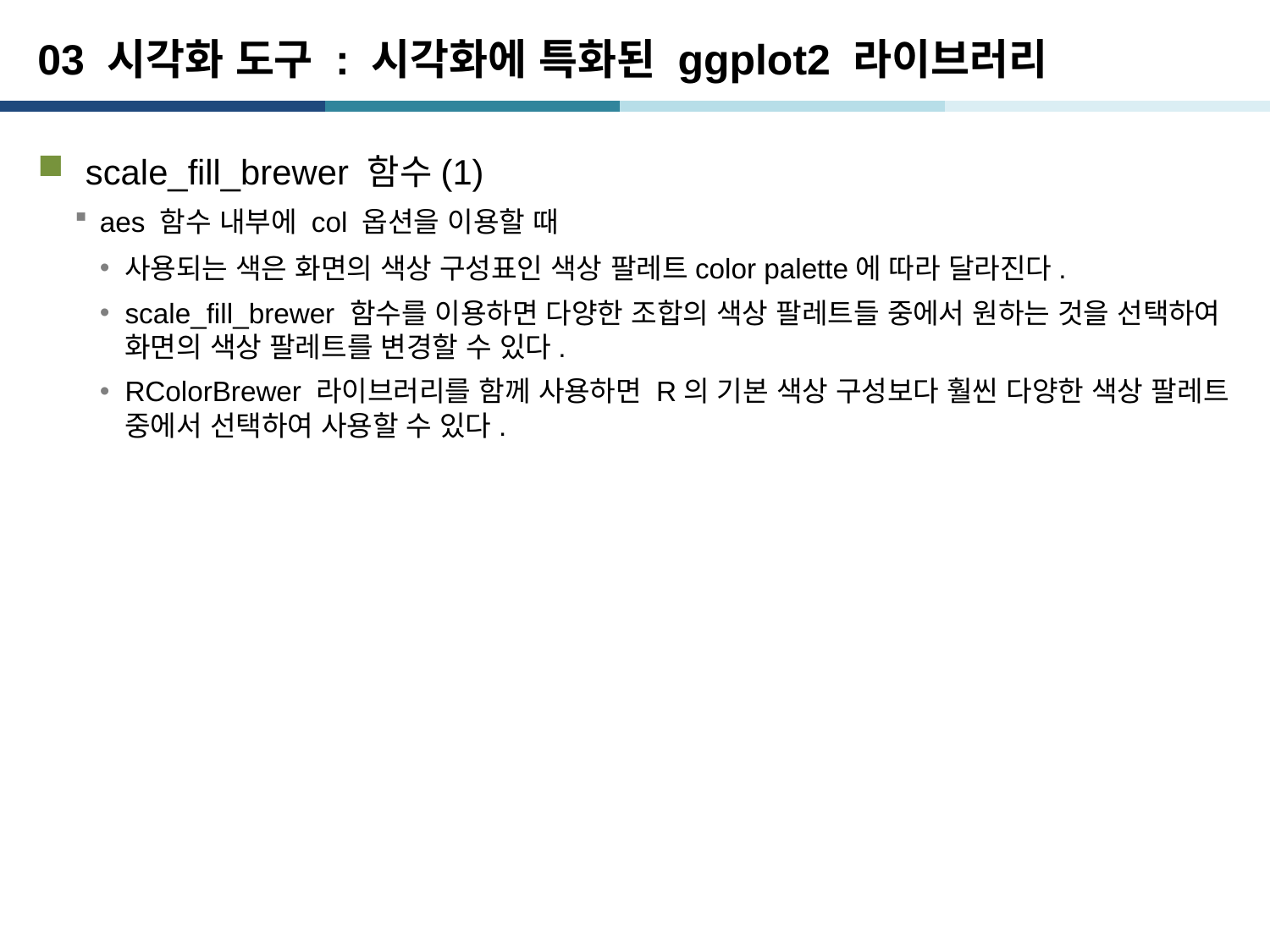

# 03 시각화 도구 : 시각화에 특화된 ggplot2 라이브러리
scale_fill_brewer 함수(1)
aes 함수 내부에 col 옵션을 이용할 때
사용되는 색은 화면의 색상 구성표인 색상 팔레트color palette에 따라 달라진다.
scale_fill_brewer 함수를 이용하면 다양한 조합의 색상 팔레트들 중에서 원하는 것을 선택하여 화면의 색상 팔레트를 변경할 수 있다.
RColorBrewer 라이브러리를 함께 사용하면 R의 기본 색상 구성보다 훨씬 다양한 색상 팔레트 중에서 선택하여 사용할 수 있다.